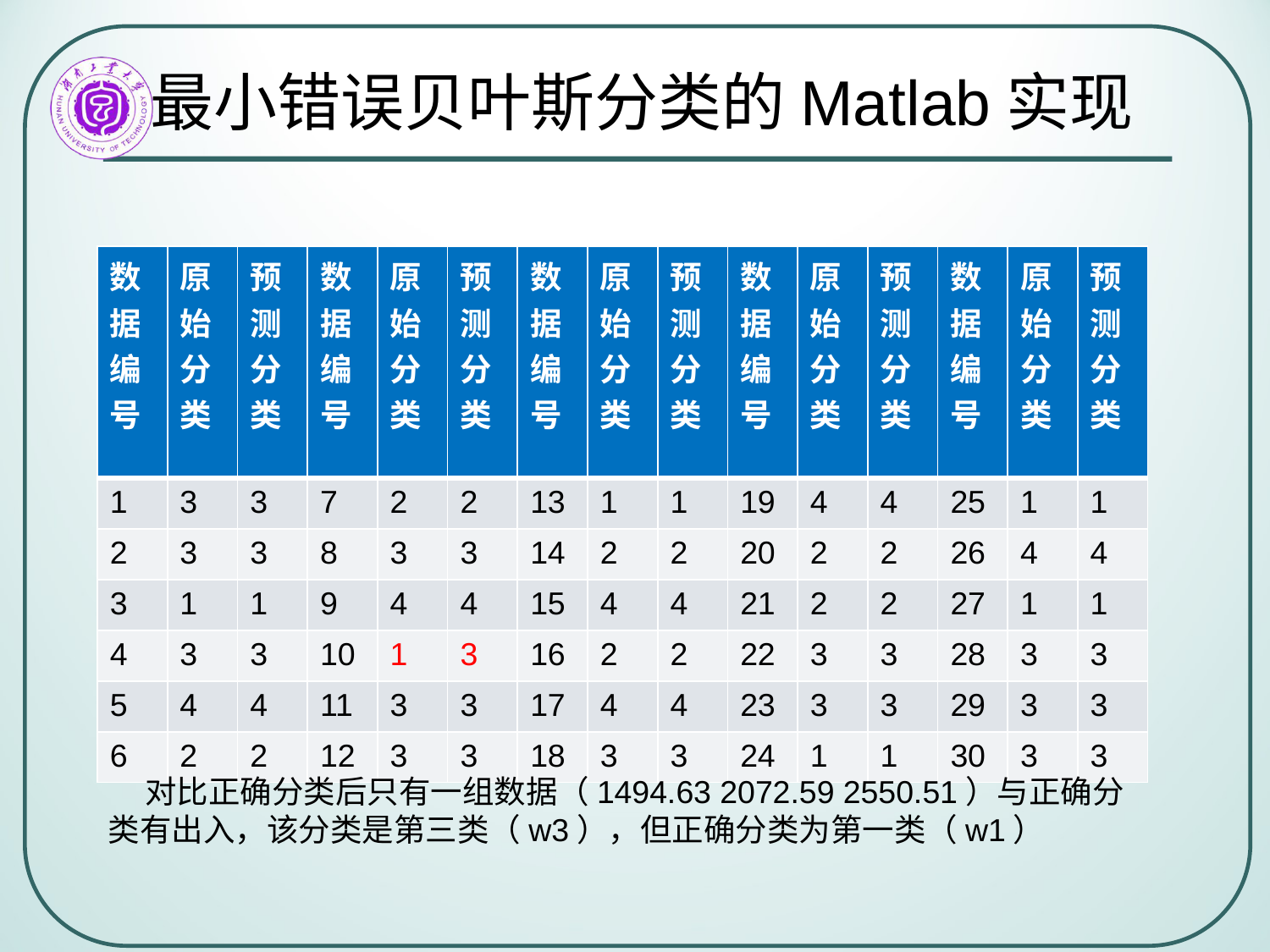

最小错误贝叶斯分类的Matlab实现

| 数据编号 | 原始分类 | 预测分类 | 数据编号 | 原始分类 | 预测分类 | 数据编号 | 原始分类 | 预测分类 | 数据编号 | 原始分类 | 预测分类 | 数据编号 | 原始分类 | 预测分类 |
| --- | --- | --- | --- | --- | --- | --- | --- | --- | --- | --- | --- | --- | --- | --- |
| 1 | 3 | 3 | 7 | 2 | 2 | 13 | 1 | 1 | 19 | 4 | 4 | 25 | 1 | 1 |
| 2 | 3 | 3 | 8 | 3 | 3 | 14 | 2 | 2 | 20 | 2 | 2 | 26 | 4 | 4 |
| 3 | 1 | 1 | 9 | 4 | 4 | 15 | 4 | 4 | 21 | 2 | 2 | 27 | 1 | 1 |
| 4 | 3 | 3 | 10 | 1 | 3 | 16 | 2 | 2 | 22 | 3 | 3 | 28 | 3 | 3 |
| 5 | 4 | 4 | 11 | 3 | 3 | 17 | 4 | 4 | 23 | 3 | 3 | 29 | 3 | 3 |
| 6 | 2 | 2 | 12 | 3 | 3 | 18 | 3 | 3 | 24 | 1 | 1 | 30 | 3 | 3 |
    对比正确分类后只有一组数据（1494.63 2072.59 2550.51）与正确分类有出入，该分类是第三类（w3），但正确分类为第一类（w1）